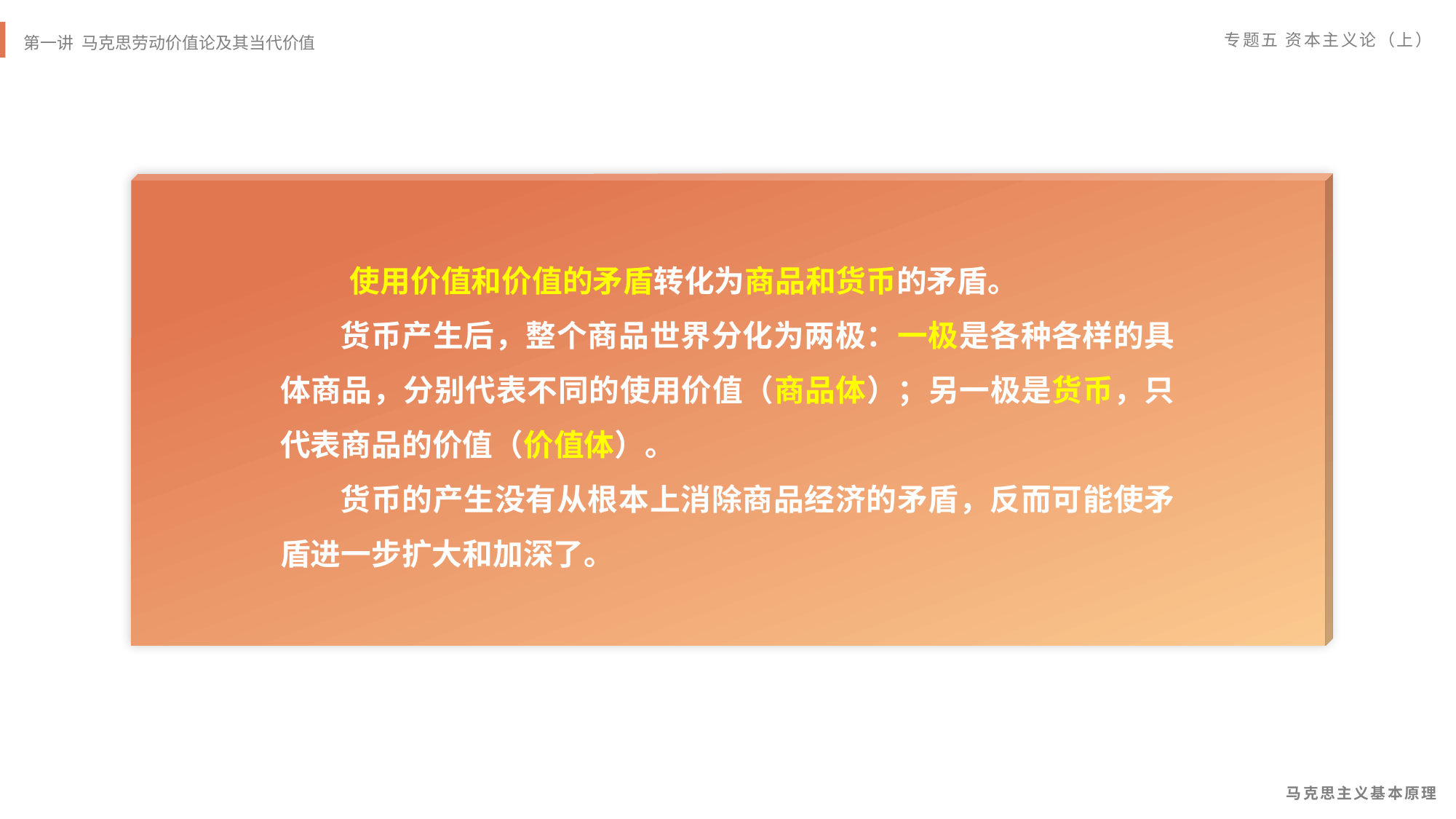

使用价值和价值的矛盾转化为商品和货币的矛盾。
       货币产生后，整个商品世界分化为两极：一极是各种各样的具体商品，分别代表不同的使用价值（商品体）；另一极是货币，只代表商品的价值（价值体）。
       货币的产生没有从根本上消除商品经济的矛盾，反而可能使矛盾进一步扩大和加深了。